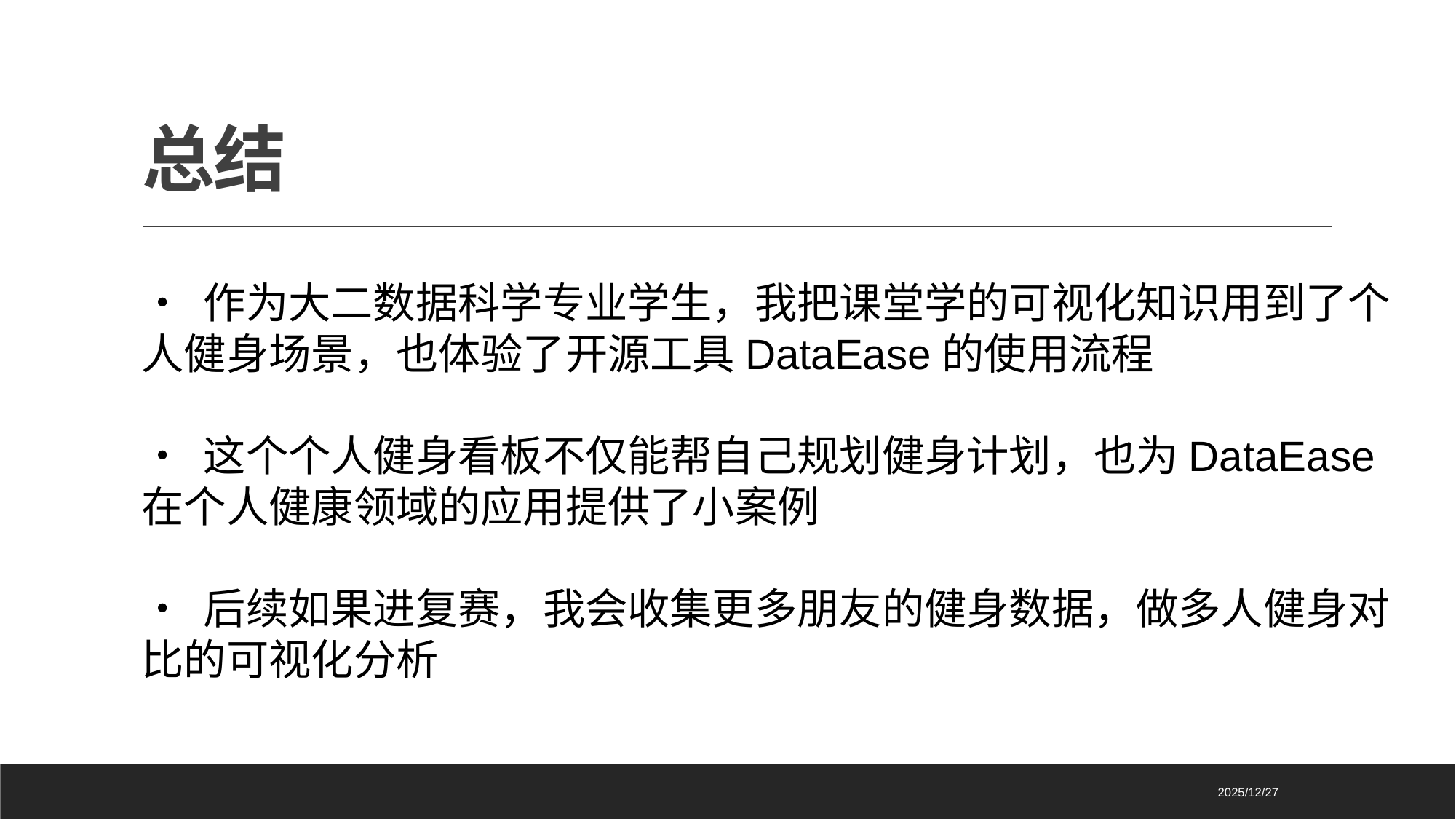

# 总结
• 作为大二数据科学专业学生，我把课堂学的可视化知识用到了个人健身场景，也体验了开源工具DataEase的使用流程

• 这个个人健身看板不仅能帮自己规划健身计划，也为DataEase在个人健康领域的应用提供了小案例

• 后续如果进复赛，我会收集更多朋友的健身数据，做多人健身对比的可视化分析
2025/12/27